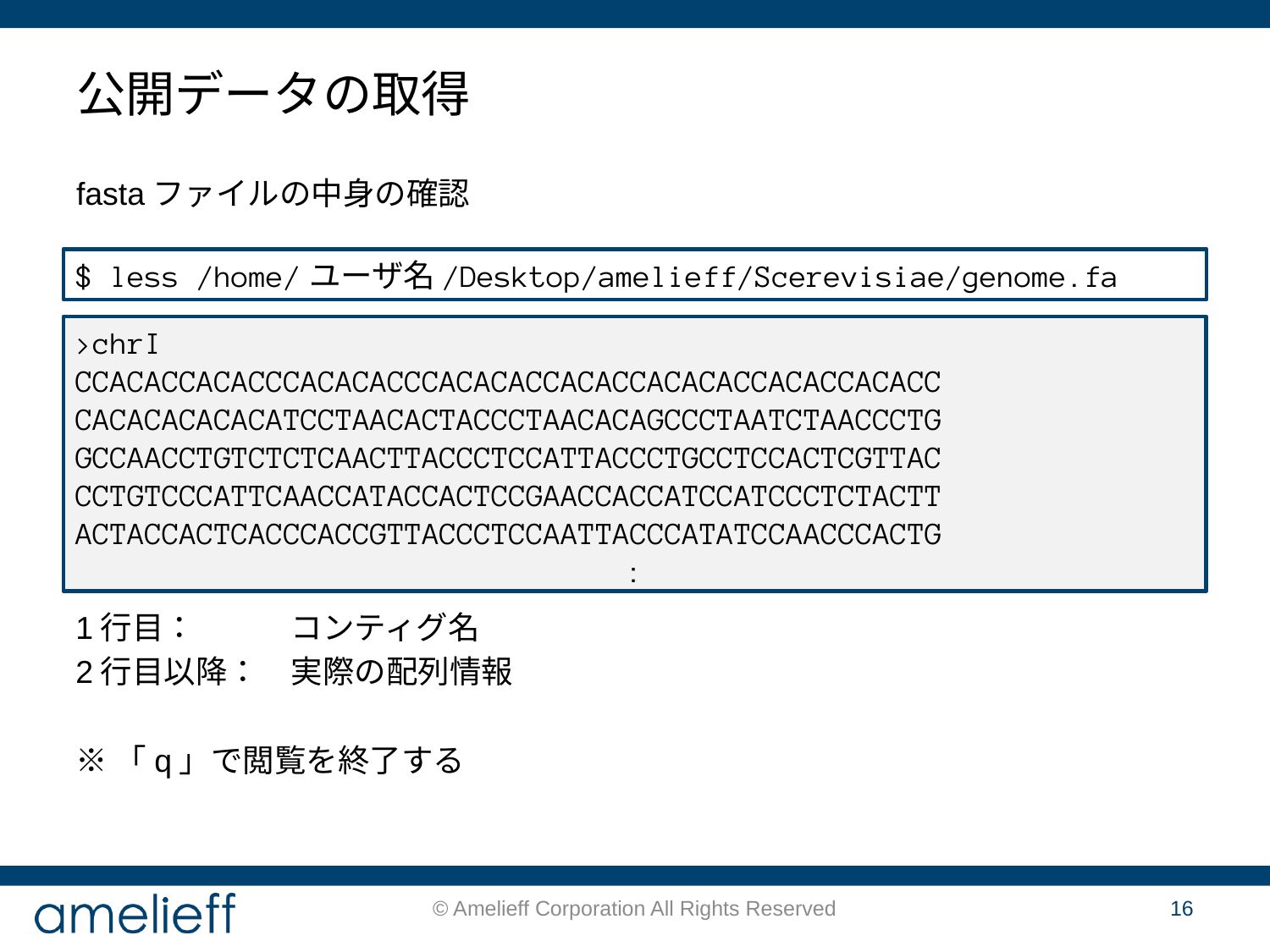

# 公開データの取得
fastaファイルの中身の確認
$ less /home/ユーザ名/Desktop/amelieff/Scerevisiae/genome.fa
>chrI
CCACACCACACCCACACACCCACACACCACACCACACACCACACCACACC
CACACACACACATCCTAACACTACCCTAACACAGCCCTAATCTAACCCTG
GCCAACCTGTCTCTCAACTTACCCTCCATTACCCTGCCTCCACTCGTTAC
CCTGTCCCATTCAACCATACCACTCCGAACCACCATCCATCCCTCTACTT
ACTACCACTCACCCACCGTTACCCTCCAATTACCCATATCCAACCCACTG
:
1行目：　　　コンティグ名
2行目以降：　実際の配列情報

※「q」で閲覧を終了する
© Amelieff Corporation All Rights Reserved
16